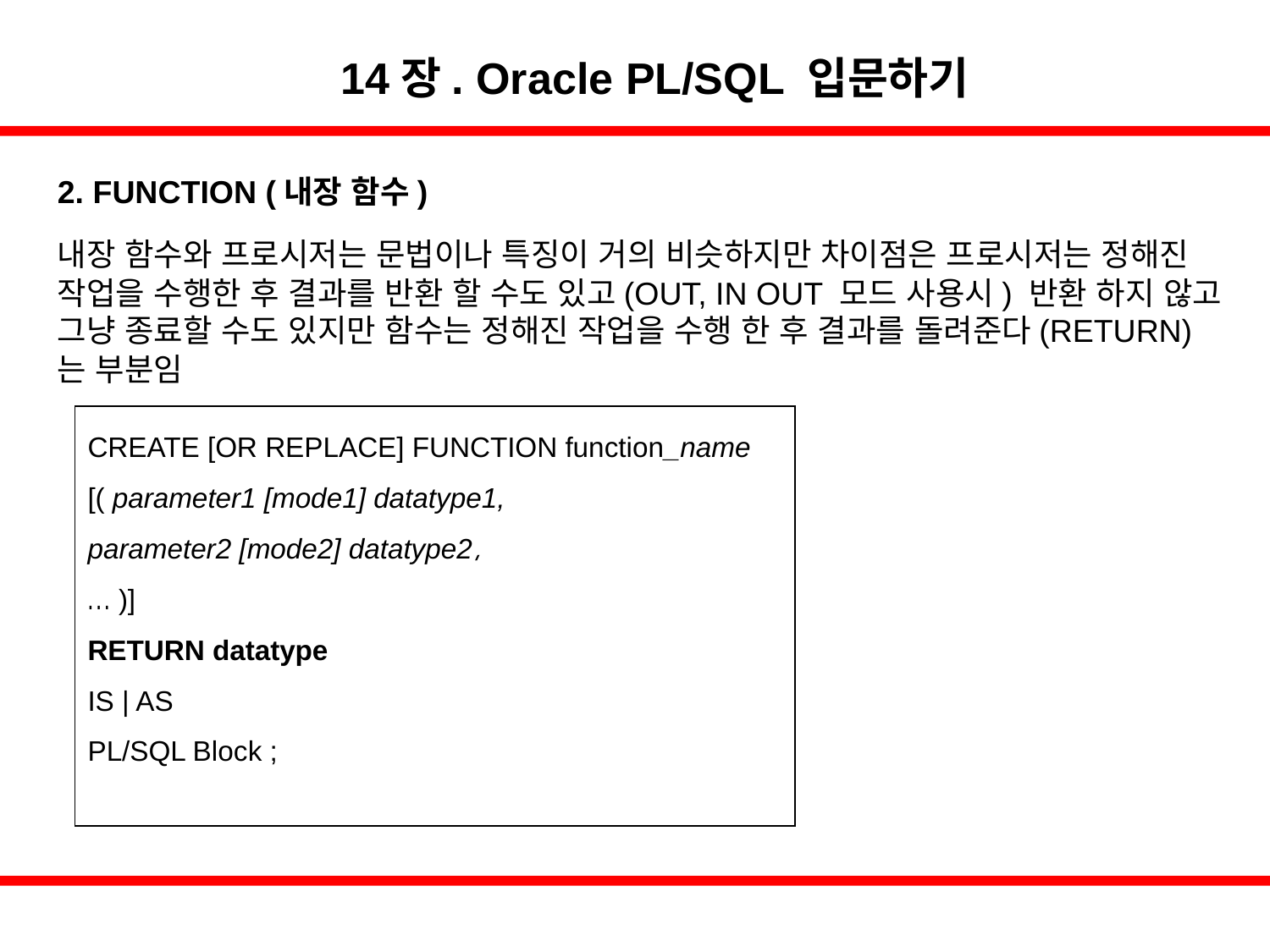

14장. Oracle PL/SQL 입문하기

2. FUNCTION (내장 함수)
내장 함수와 프로시저는 문법이나 특징이 거의 비슷하지만 차이점은 프로시저는 정해진 작업을 수행한 후 결과를 반환 할 수도 있고(OUT, IN OUT 모드 사용시) 반환 하지 않고 그냥 종료할 수도 있지만 함수는 정해진 작업을 수행 한 후 결과를 돌려준다(RETURN)는 부분임
CREATE [OR REPLACE] FUNCTION function_name
[( parameter1 [mode1] datatype1,
parameter2 [mode2] datatype2,
… )]
RETURN datatype
IS | AS
PL/SQL Block ;